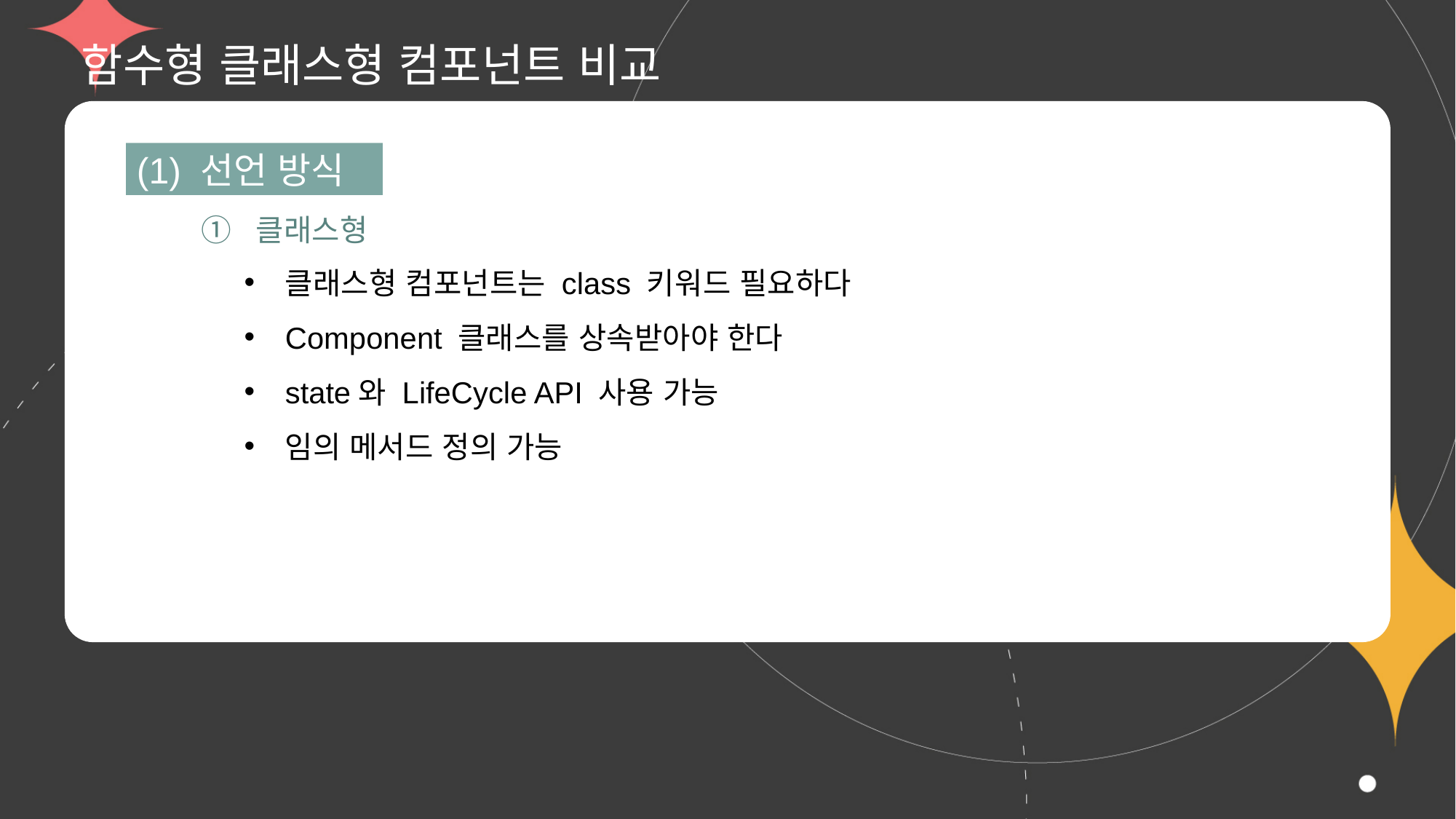

# 함수형 클래스형 컴포넌트 비교
(1) 선언 방식
①  클래스형
클래스형 컴포넌트는 class 키워드 필요하다
Component 클래스를 상속받아야 한다
state와 LifeCycle API 사용 가능
임의 메서드 정의 가능